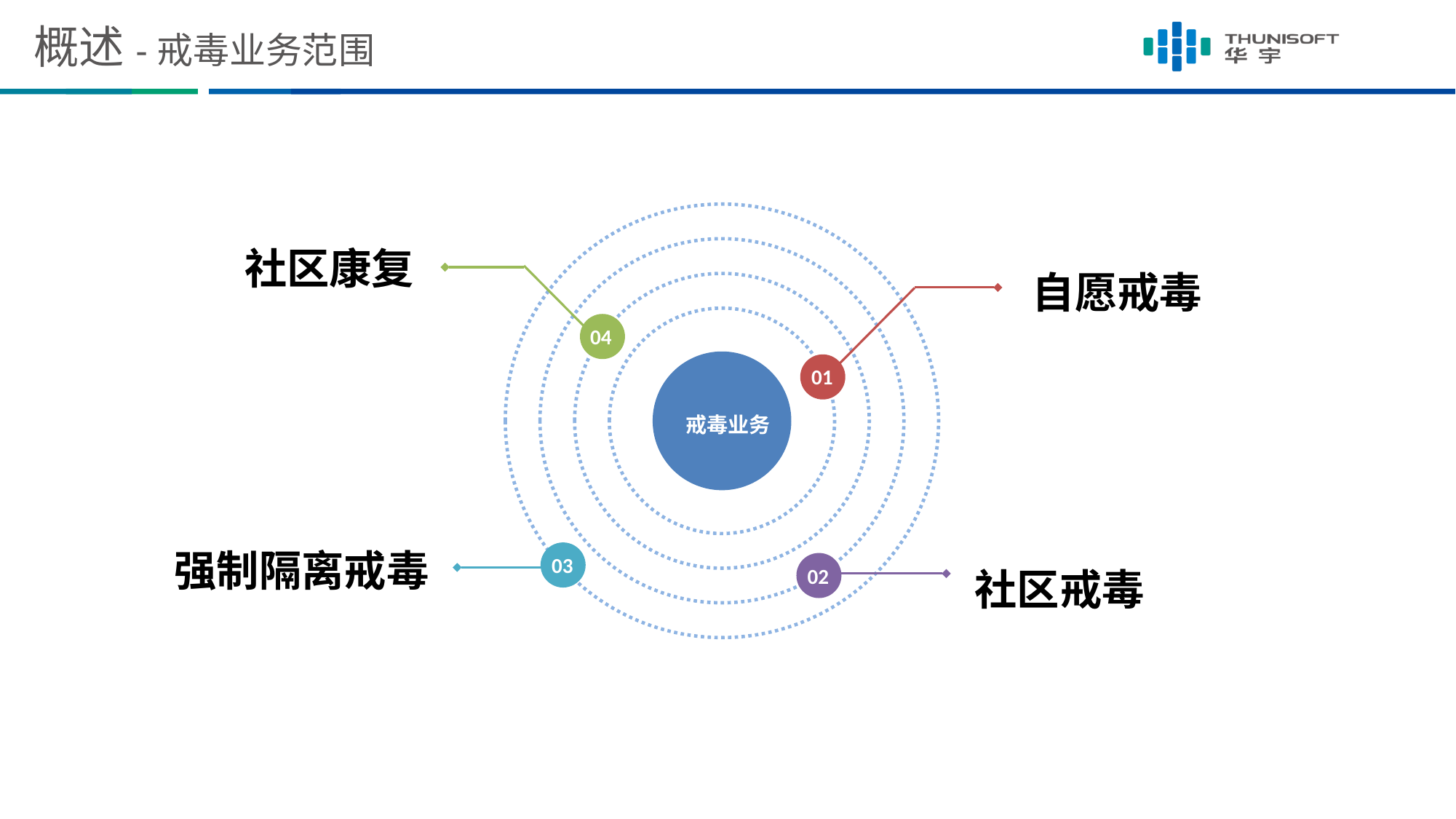

# 概述-戒毒业务范围

社区康复

自愿戒毒

04

戒毒业务

01
强制隔离戒毒

03

02
社区戒毒